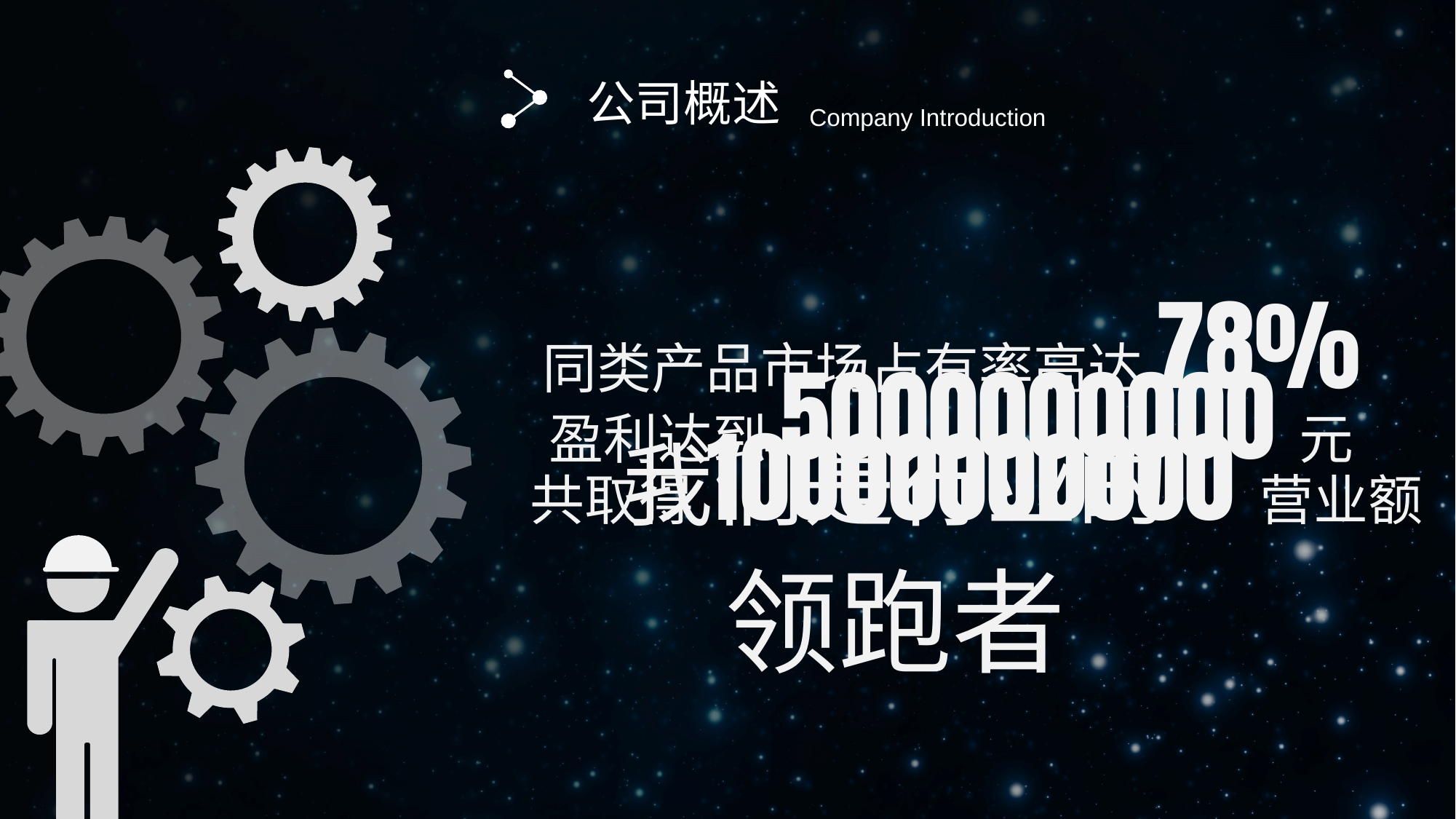

公司概述

Company Introduction

同类产品市场占有率高达78%

盈利达到5000000000元
我们是行业的
领跑者
共取得10000000000营业额